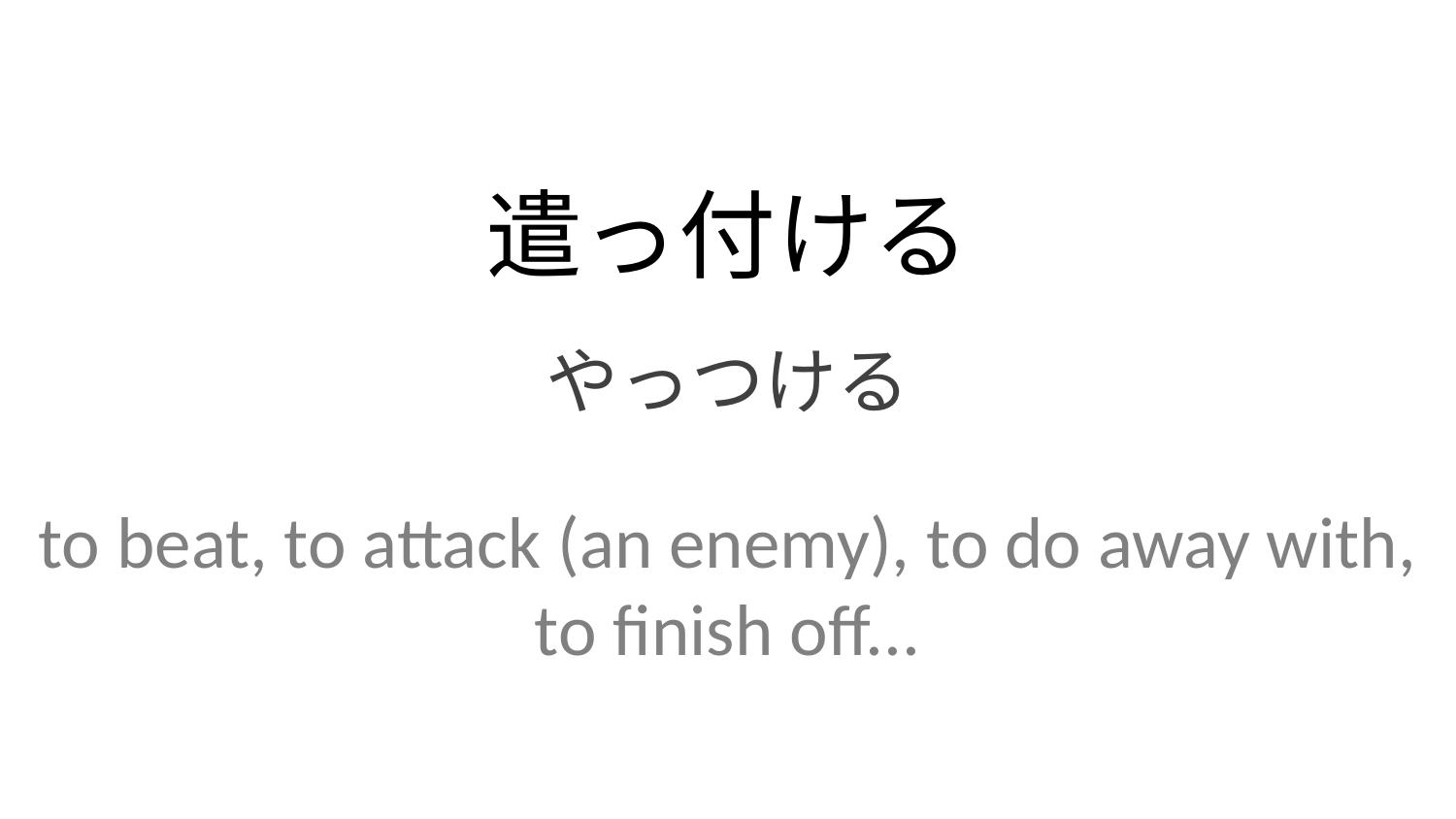

遣っ付ける

やっつける
to beat, to attack (an enemy), to do away with, to finish off...